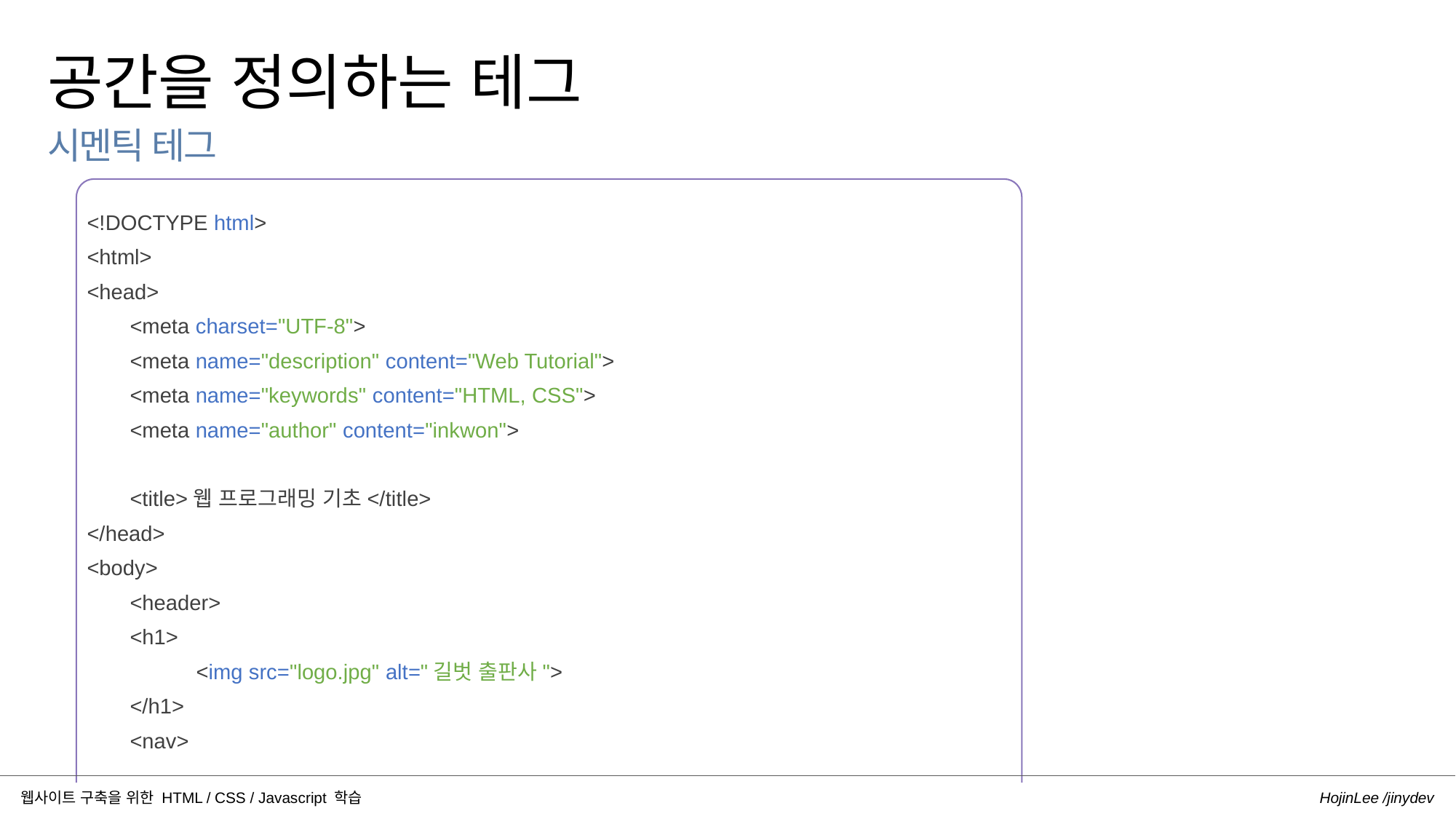

공간을 정의하는 테그
시멘틱 테그
<!DOCTYPE html>
<html>
<head>
	<meta charset="UTF-8">
	<meta name="description" content="Web Tutorial">
	<meta name="keywords" content="HTML, CSS">
	<meta name="author" content="inkwon">

	<title>웹 프로그래밍 기초</title>
</head>
<body>
	<header>
	<h1>
		<img src="logo.jpg" alt="길벗 출판사">
	</h1>
	<nav>
HojinLee /jinydev
웹사이트 구축을 위한 HTML / CSS / Javascript 학습